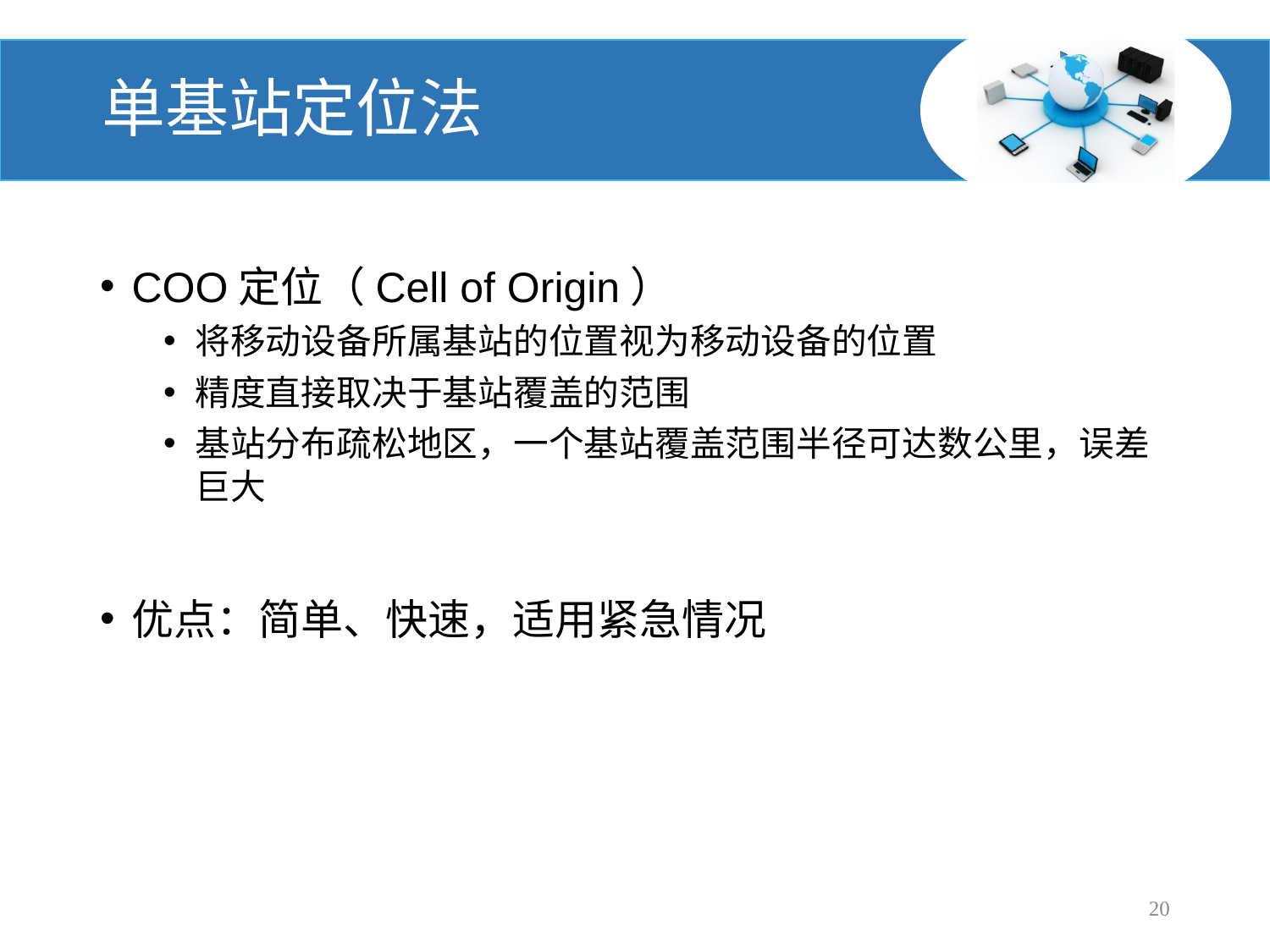

# 单基站定位法
COO定位（Cell of Origin）
将移动设备所属基站的位置视为移动设备的位置
精度直接取决于基站覆盖的范围
基站分布疏松地区，一个基站覆盖范围半径可达数公里，误差巨大

优点：简单、快速，适用紧急情况

20